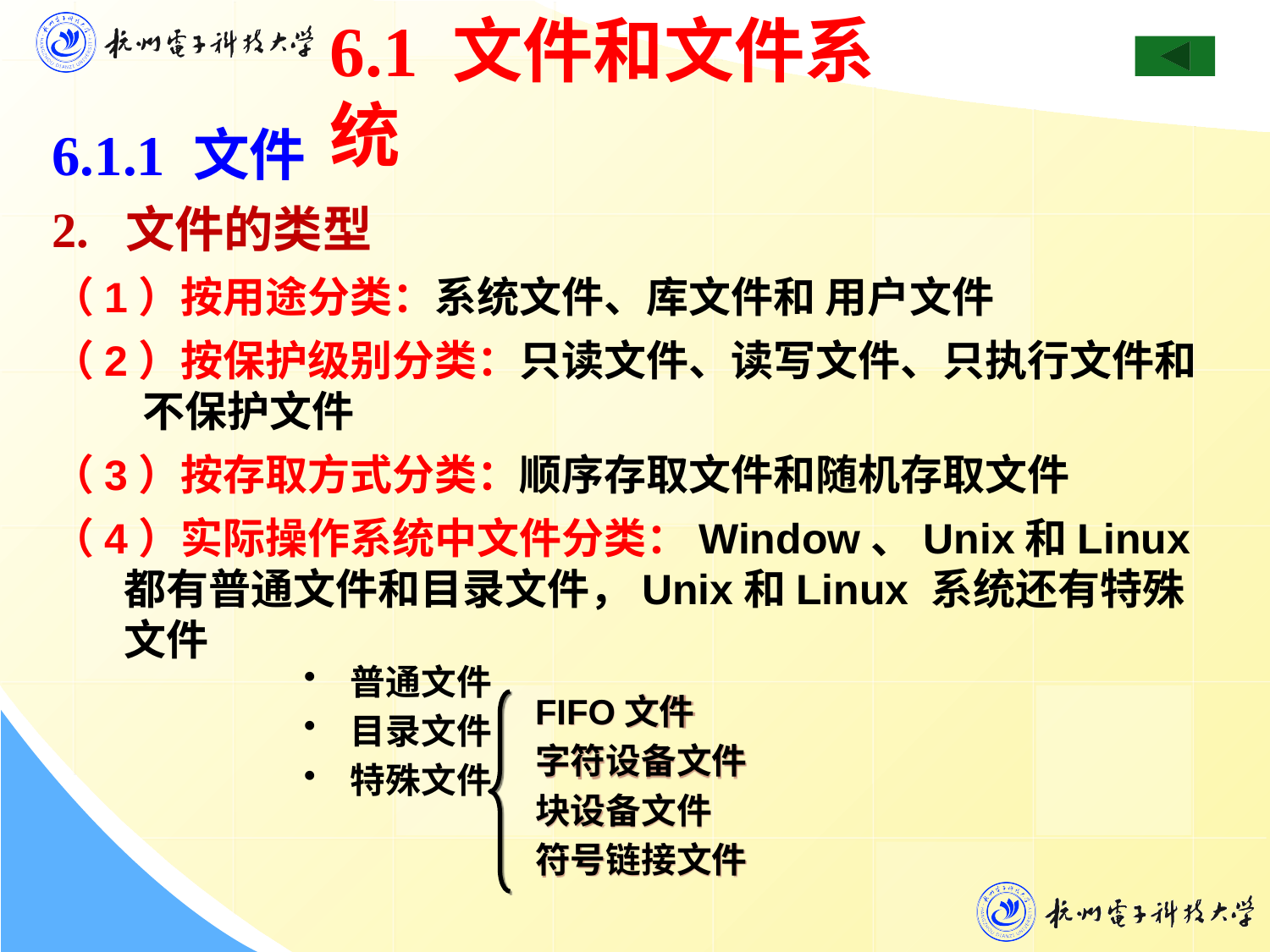

6.1 文件和文件系统

6.1.1 文件
2.  文件的类型
（1）按用途分类：系统文件、库文件和 用户文件
（2）按保护级别分类：只读文件、读写文件、只执行文件和     不保护文件
（3）按存取方式分类：顺序存取文件和随机存取文件
（4）实际操作系统中文件分类：Window、Unix和Linux都有普通文件和目录文件，Unix和Linux 系统还有特殊文件

 普通文件
 目录文件
 特殊文件
FIFO文件
字符设备文件
块设备文件
符号链接文件